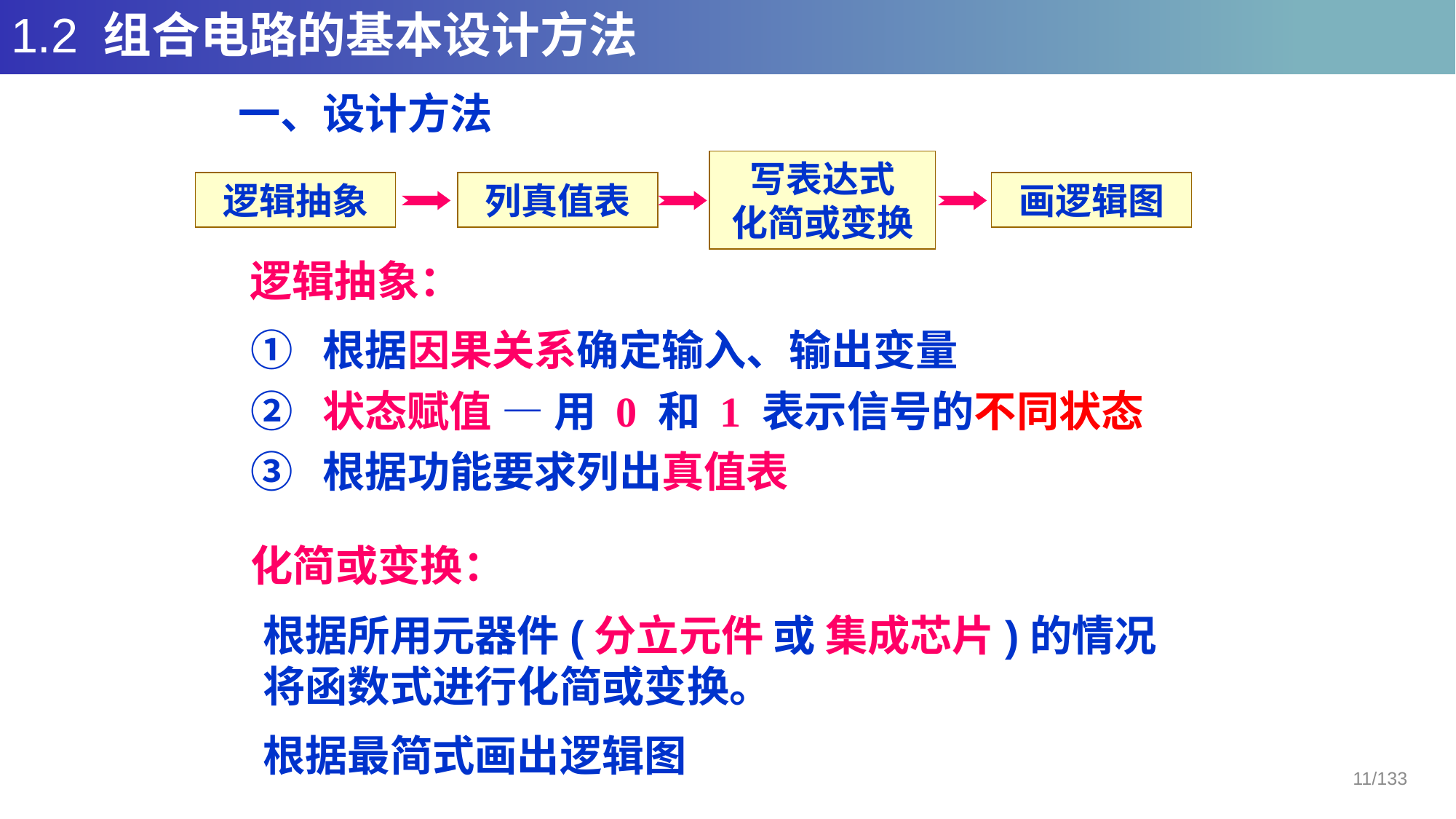

# 1.2 组合电路的基本设计方法
一、设计方法
写表达式
化简或变换
逻辑抽象
列真值表
画逻辑图

逻辑抽象：
①  根据因果关系确定输入、输出变量
②  状态赋值 — 用 0 和 1 表示信号的不同状态
③  根据功能要求列出真值表
化简或变换：
根据所用元器件(分立元件 或 集成芯片)的情况将函数式进行化简或变换。
根据最简式画出逻辑图
11/133